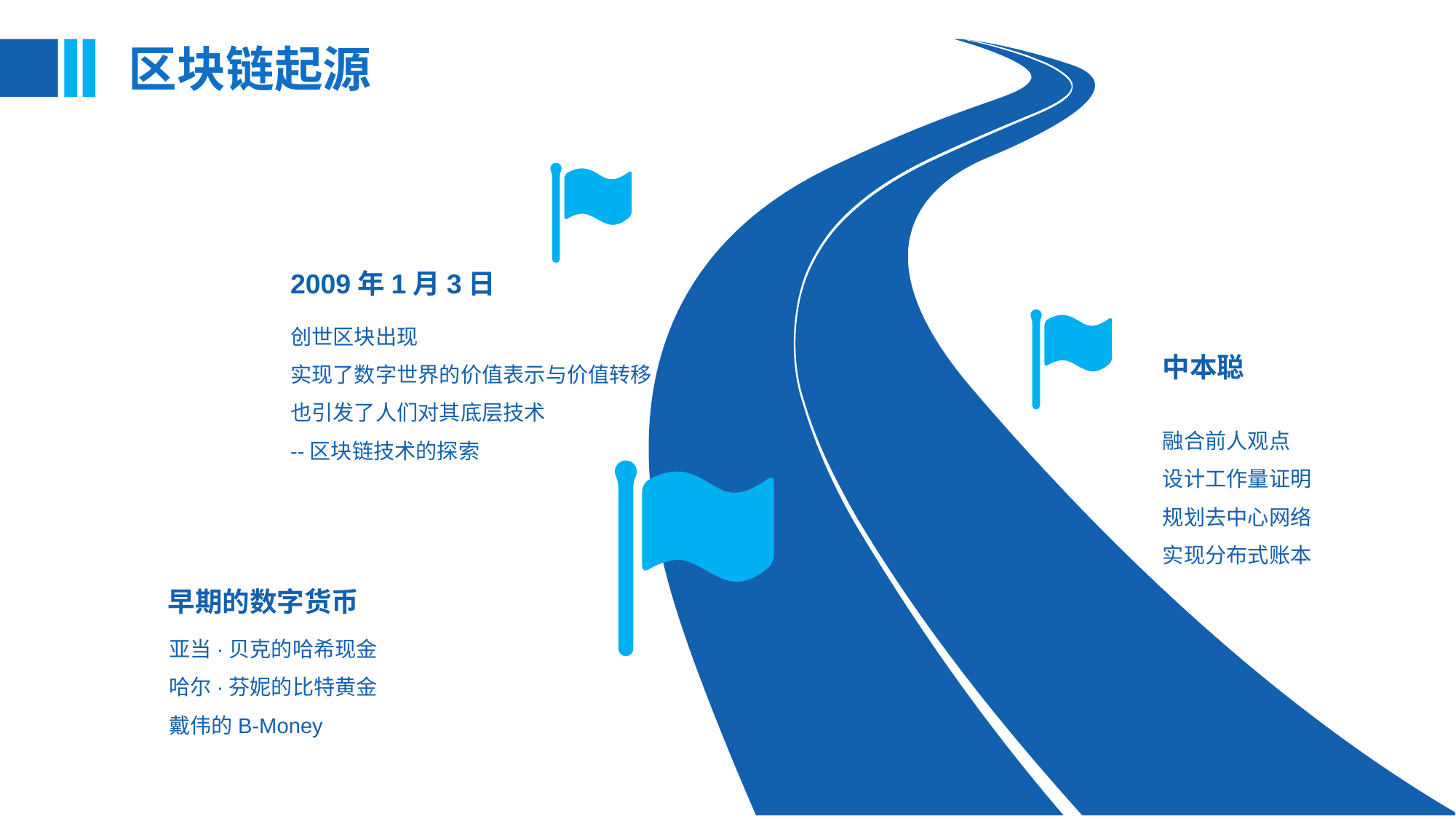

区块链起源

2009年1月3日
创世区块出现
实现了数字世界的价值表示与价值转移
也引发了人们对其底层技术
--区块链技术的探索

中本聪
融合前人观点
设计工作量证明
规划去中心网络
实现分布式账本

早期的数字货币

亚当·贝克的哈希现金
哈尔·芬妮的比特黄金
戴伟的B-Money